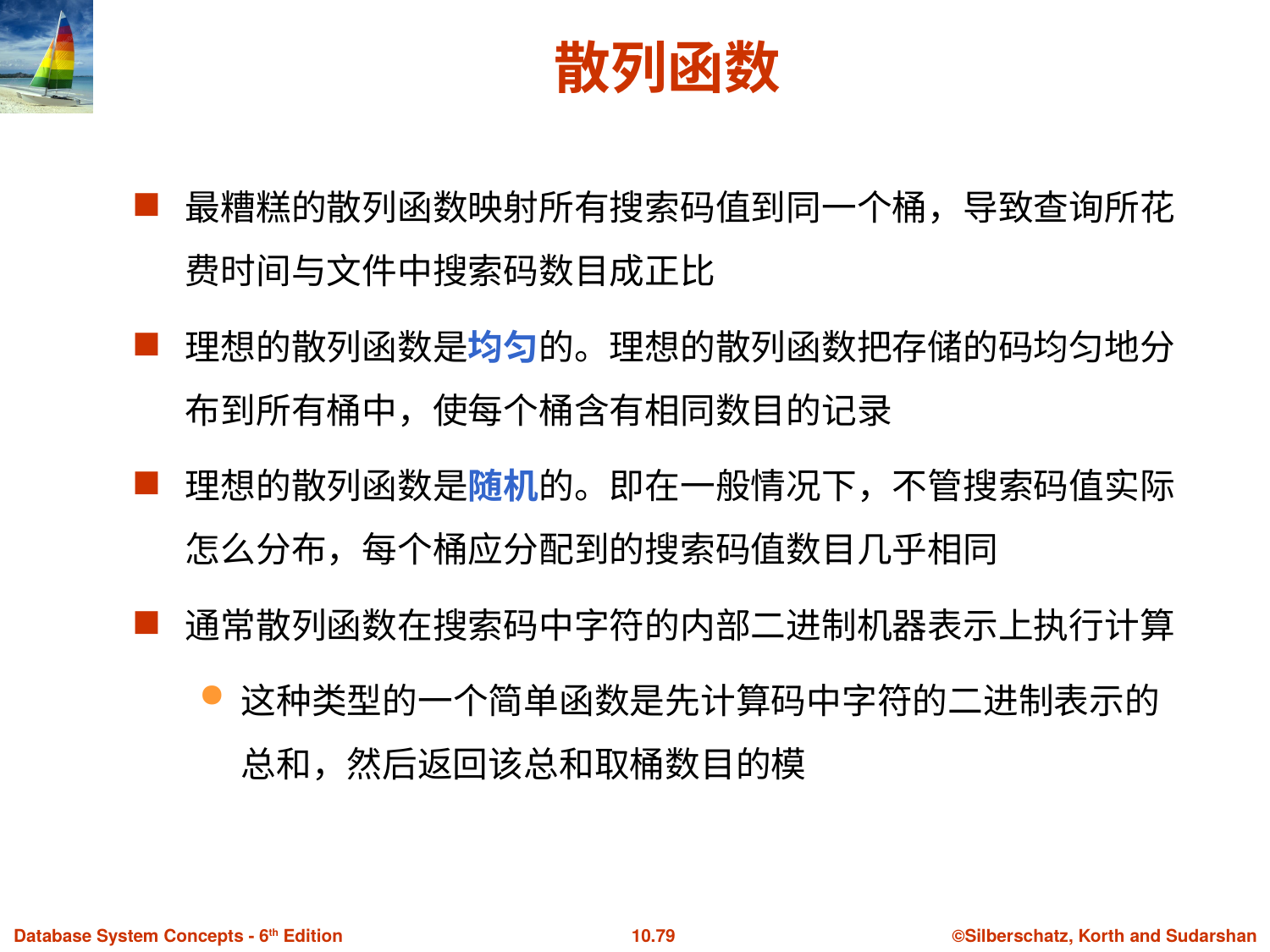

# 散列函数
最糟糕的散列函数映射所有搜索码值到同一个桶，导致查询所花费时间与文件中搜索码数目成正比
理想的散列函数是均匀的。理想的散列函数把存储的码均匀地分布到所有桶中，使每个桶含有相同数目的记录
理想的散列函数是随机的。即在一般情况下，不管搜索码值实际怎么分布，每个桶应分配到的搜索码值数目几乎相同
通常散列函数在搜索码中字符的内部二进制机器表示上执行计算
这种类型的一个简单函数是先计算码中字符的二进制表示的总和，然后返回该总和取桶数目的模